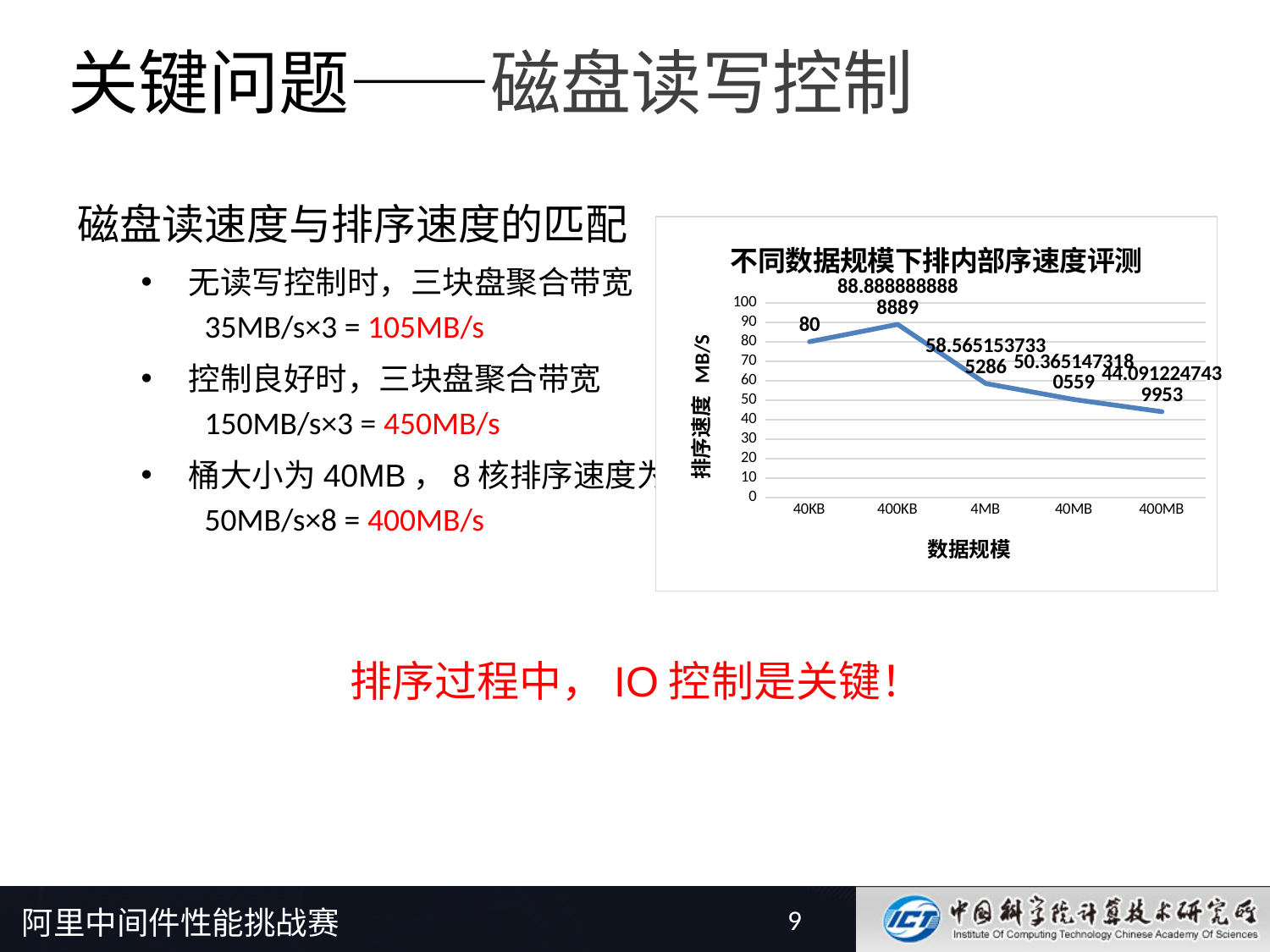

# 关键问题——磁盘读写控制
磁盘读速度与排序速度的匹配
无读写控制时，三块盘聚合带宽
35MB/s×3 = 105MB/s
控制良好时，三块盘聚合带宽
150MB/s×3 = 450MB/s
桶大小为40MB，8核排序速度为
50MB/s×8 = 400MB/s

排序过程中，IO控制是关键！

### Chart: 不同数据规模下排内部序速度评测

| Category | 排序速度 |
|---|---|
| 40KB | 80.0 |
| 400KB | 88.8888888888889 |
| 4MB | 58.5651537335286 |
| 40MB | 50.3651473180559 |
| 400MB | 44.0912247439953 |